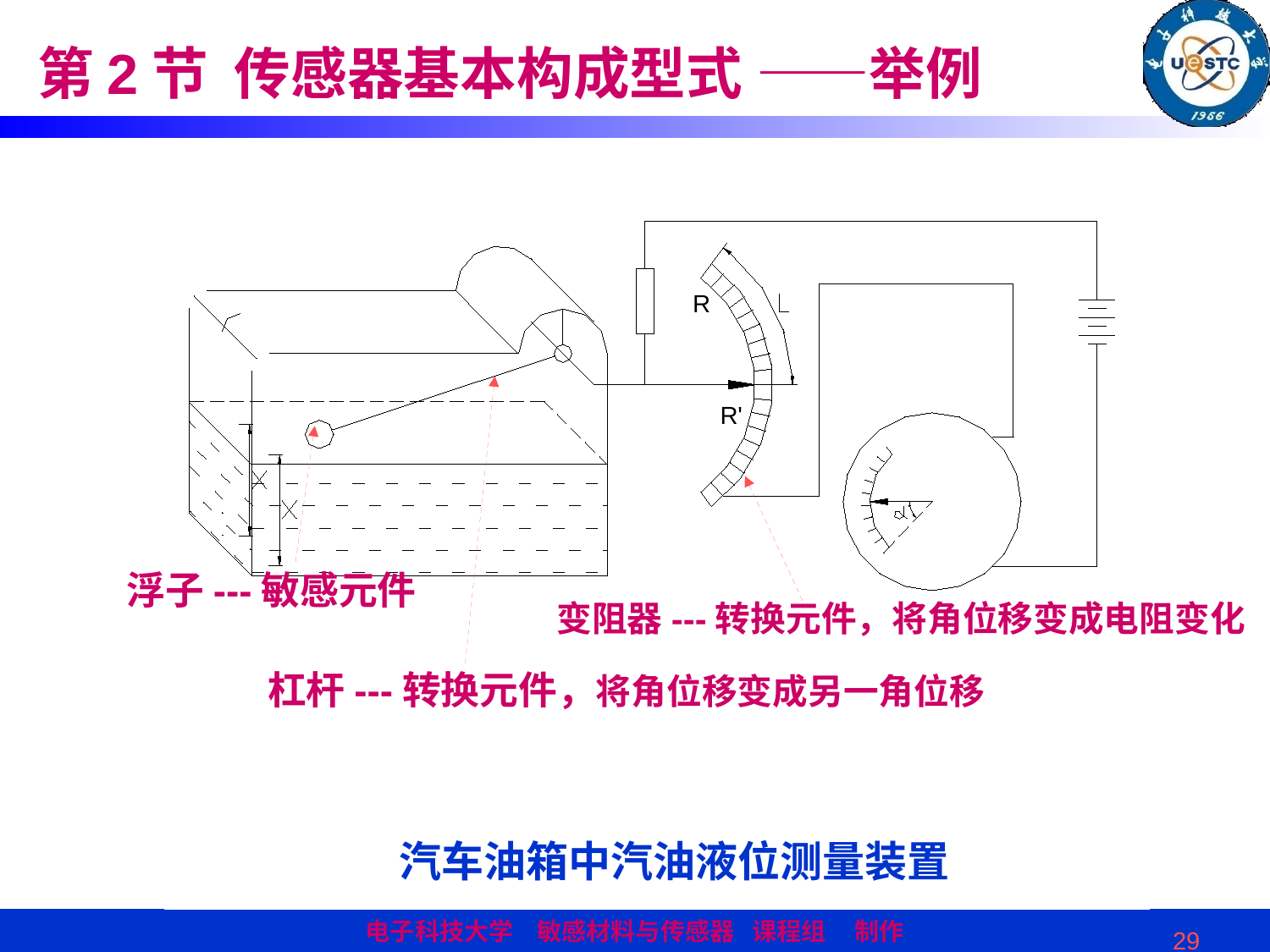

第2节  传感器基本构成型式 ——举例

R

R'

汽车油箱中汽油液位测量装置

浮子---敏感元件
变阻器---转换元件，将角位移变成电阻变化
杠杆---转换元件，将角位移变成另一角位移

29